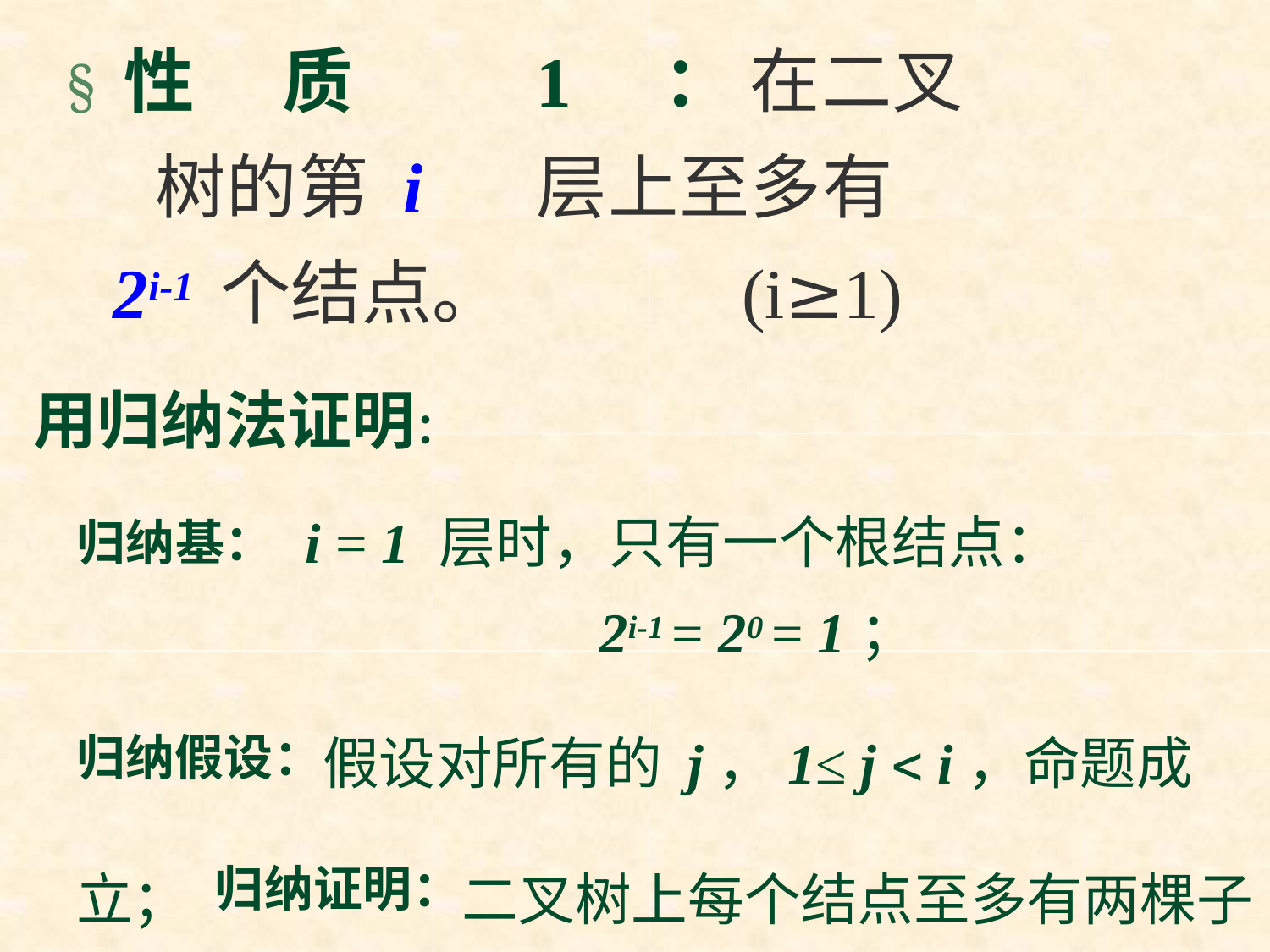

# § 性	质		1	： 在二叉树的第 i	层上至多有
2i-1 个结点。	(i≥1)
用归纳法证明：
归纳基： i = 1 层时，只有一个根结点：
2i-1 = 20 = 1；
归纳假设：假设对所有的 j，1≤ j < i，命题成立；  归纳证明：二叉树上每个结点至多有两棵子树，
则第 i 层的结点数= 2i-2× 2 = 2i-1 。